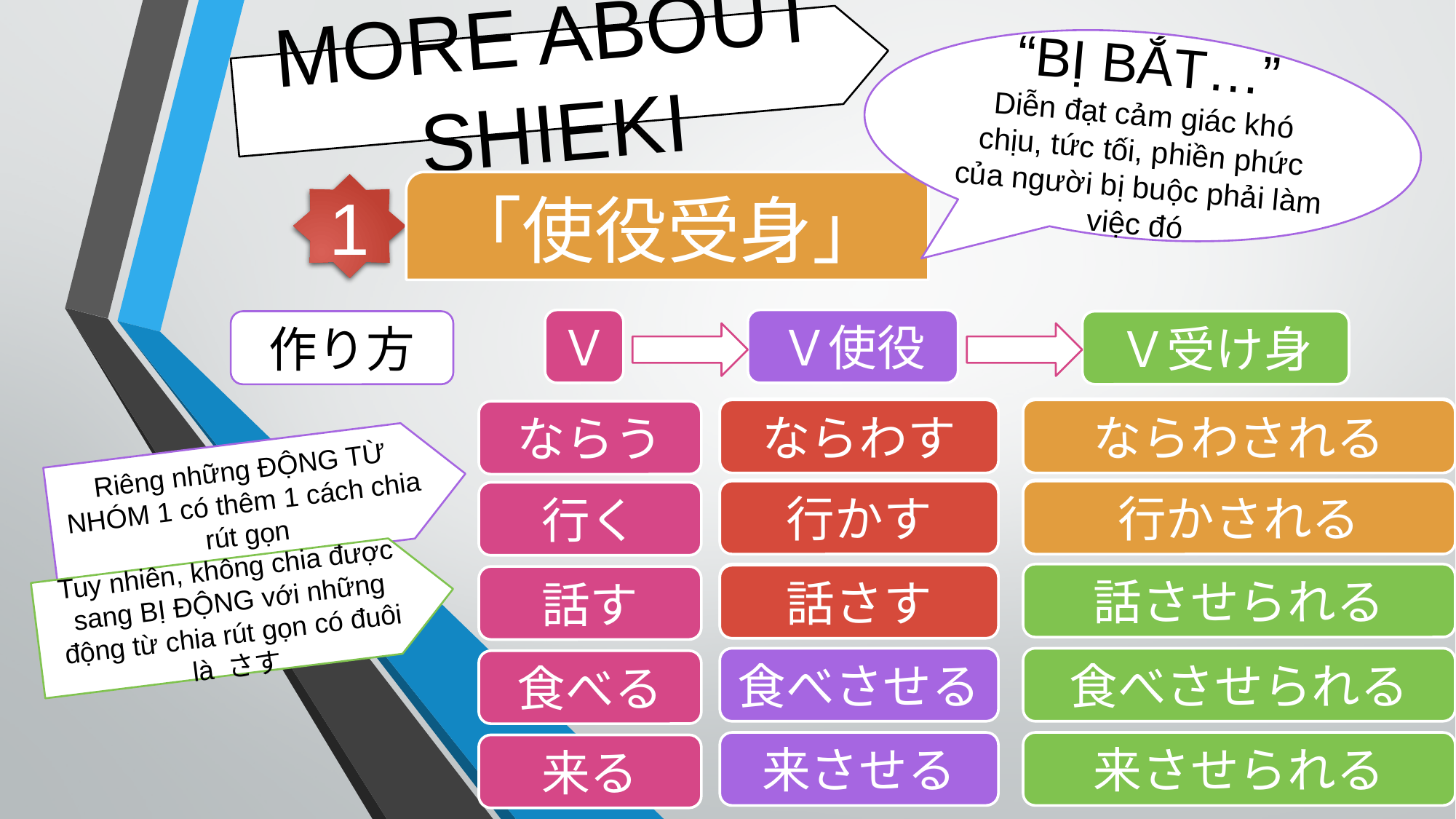

MORE ABOUT SHIEKI
“BỊ BẮT…”
Diễn đạt cảm giác khó chịu, tức tối, phiền phức của người bị buộc phải làm việc đó
「使役受身」
1
Ｖ
Ｖ使役
作り方
Ｖ受け身

ならわせる
ならわせられる
ならわす
ならわされる
ならう
Riêng những ĐỘNG TỪ NHÓM 1 có thêm 1 cách chia rút gọn
行かせる
行かせられる
行かす
行かされる
行く
Tuy nhiên, không chia được sang BỊ ĐỘNG với những động từ chia rút gọn có đuôi là さす
話させる
話させられる
話さす
話す
食べさせる
食べさせられる
食べる
来させる
来させられる
来る